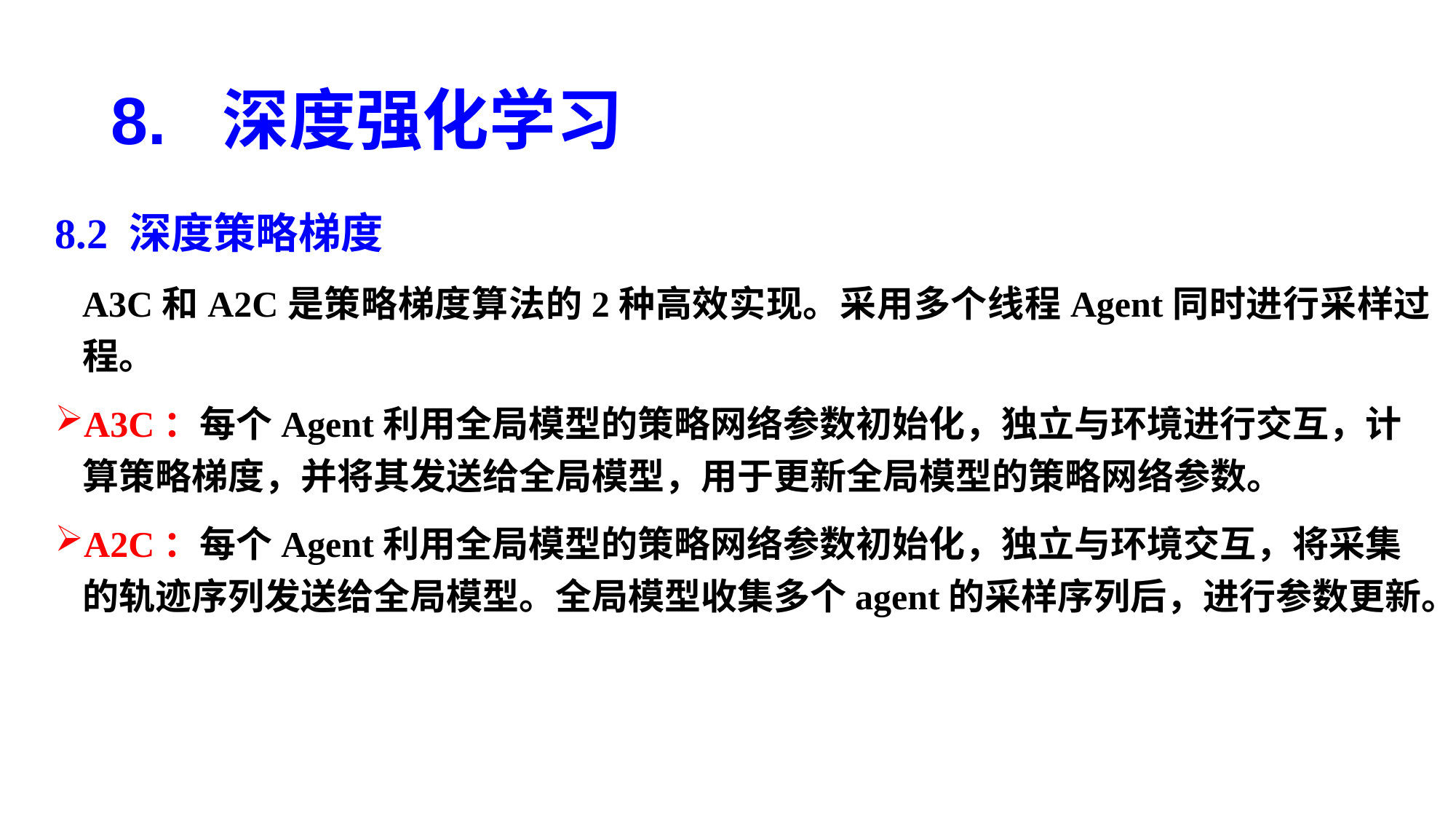

# 8. 深度强化学习
8.2 深度策略梯度
A3C和A2C是策略梯度算法的2种高效实现。采用多个线程Agent同时进行采样过程。
A3C：每个Agent利用全局模型的策略网络参数初始化，独立与环境进行交互，计算策略梯度，并将其发送给全局模型，用于更新全局模型的策略网络参数。
A2C：每个Agent利用全局模型的策略网络参数初始化，独立与环境交互，将采集的轨迹序列发送给全局模型。全局模型收集多个agent的采样序列后，进行参数更新。